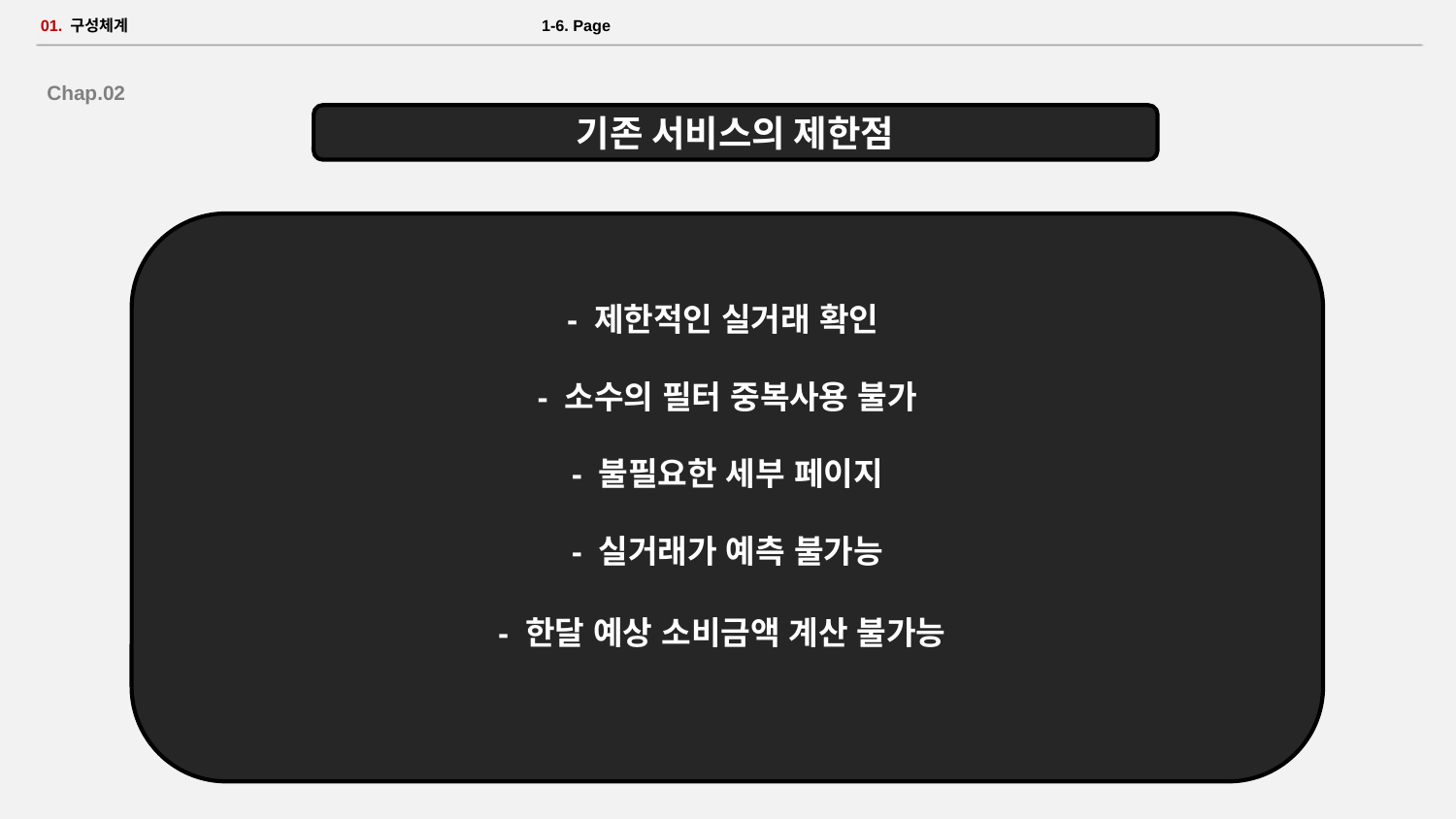

# 01. 구성체계                                                   						                           1-6. Page
Chap.02
기존 서비스의 제한점
- 제한적인 실거래 확인

- 소수의 필터 중복사용 불가

- 불필요한 세부 페이지

- 실거래가 예측 불가능

- 한달 예상 소비금액 계산 불가능